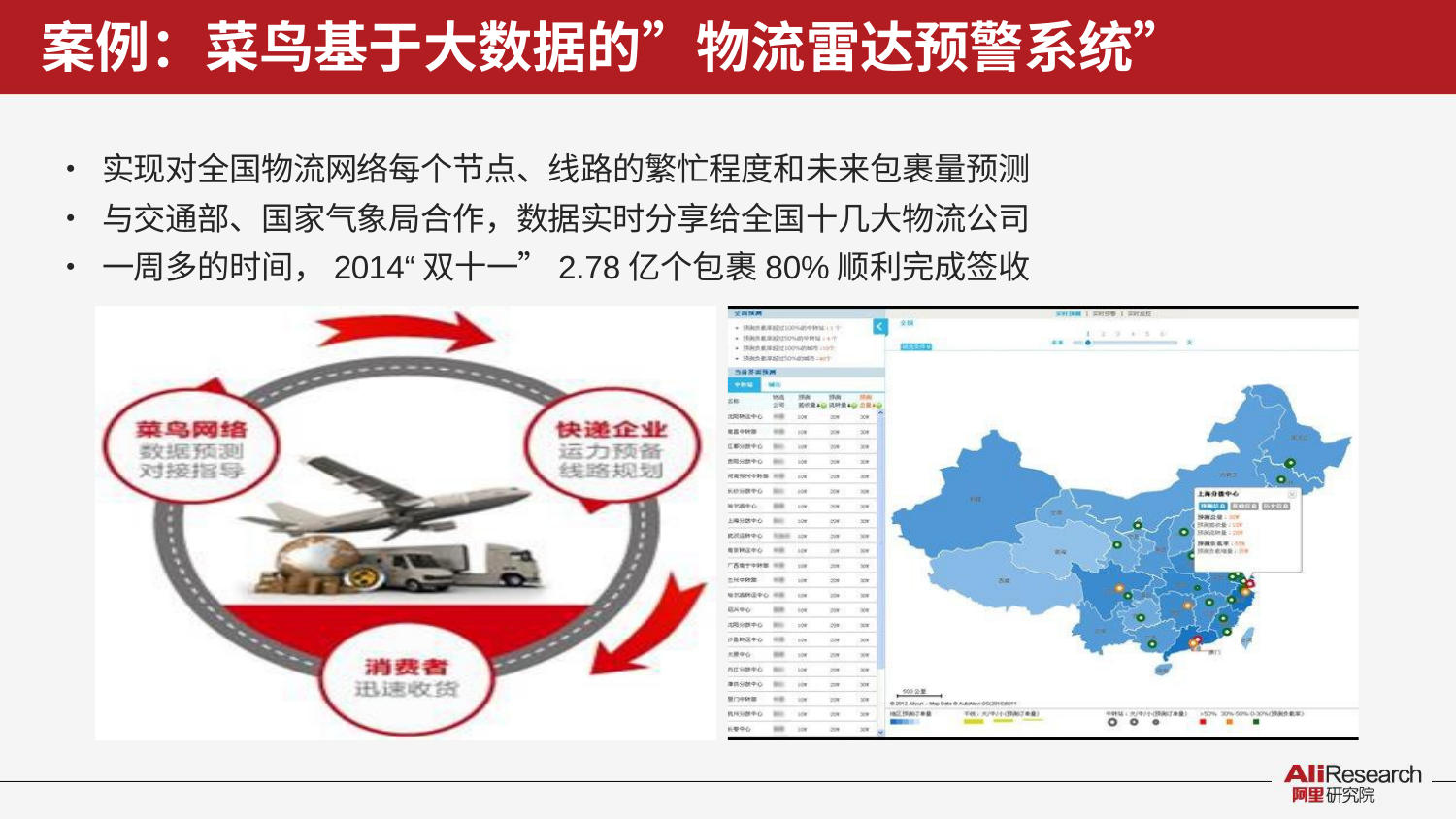

# 案例：菜鸟基于大数据的”物流雷达预警系统”
•	实现对全国物流网络每个节点、线路的繁忙程度和未来包裹量预测
•	与交通部、国家气象局合作，数据实时分享给全国十几大物流公司
•	一周多的时间，2014“双十一”2.78亿个包裹80%顺利完成签收